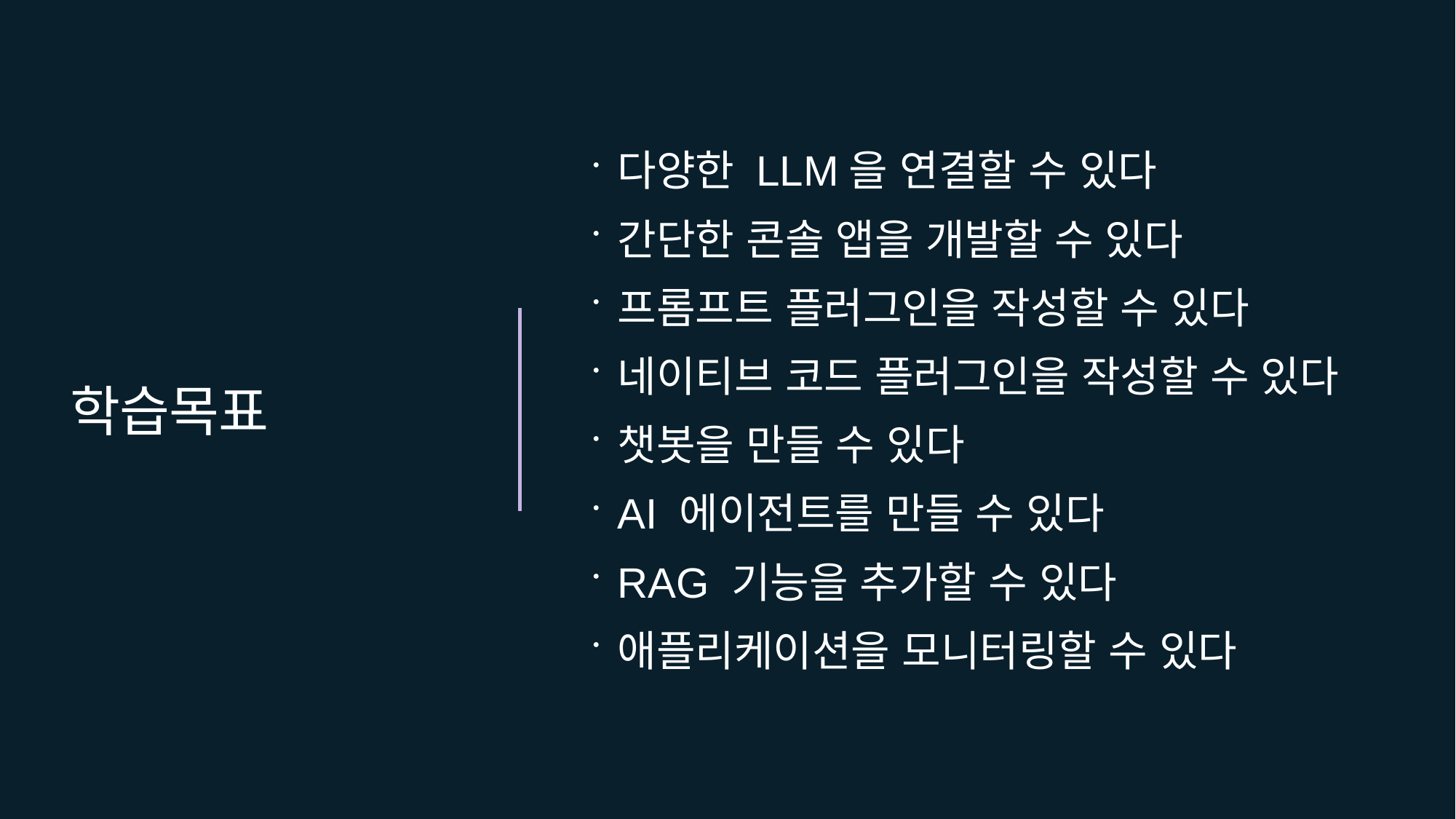

다양한 LLM을 연결할 수 있다
간단한 콘솔 앱을 개발할 수 있다
프롬프트 플러그인을 작성할 수 있다
네이티브 코드 플러그인을 작성할 수 있다
챗봇을 만들 수 있다
AI 에이전트를 만들 수 있다
RAG 기능을 추가할 수 있다
애플리케이션을 모니터링할 수 있다
# 학습목표